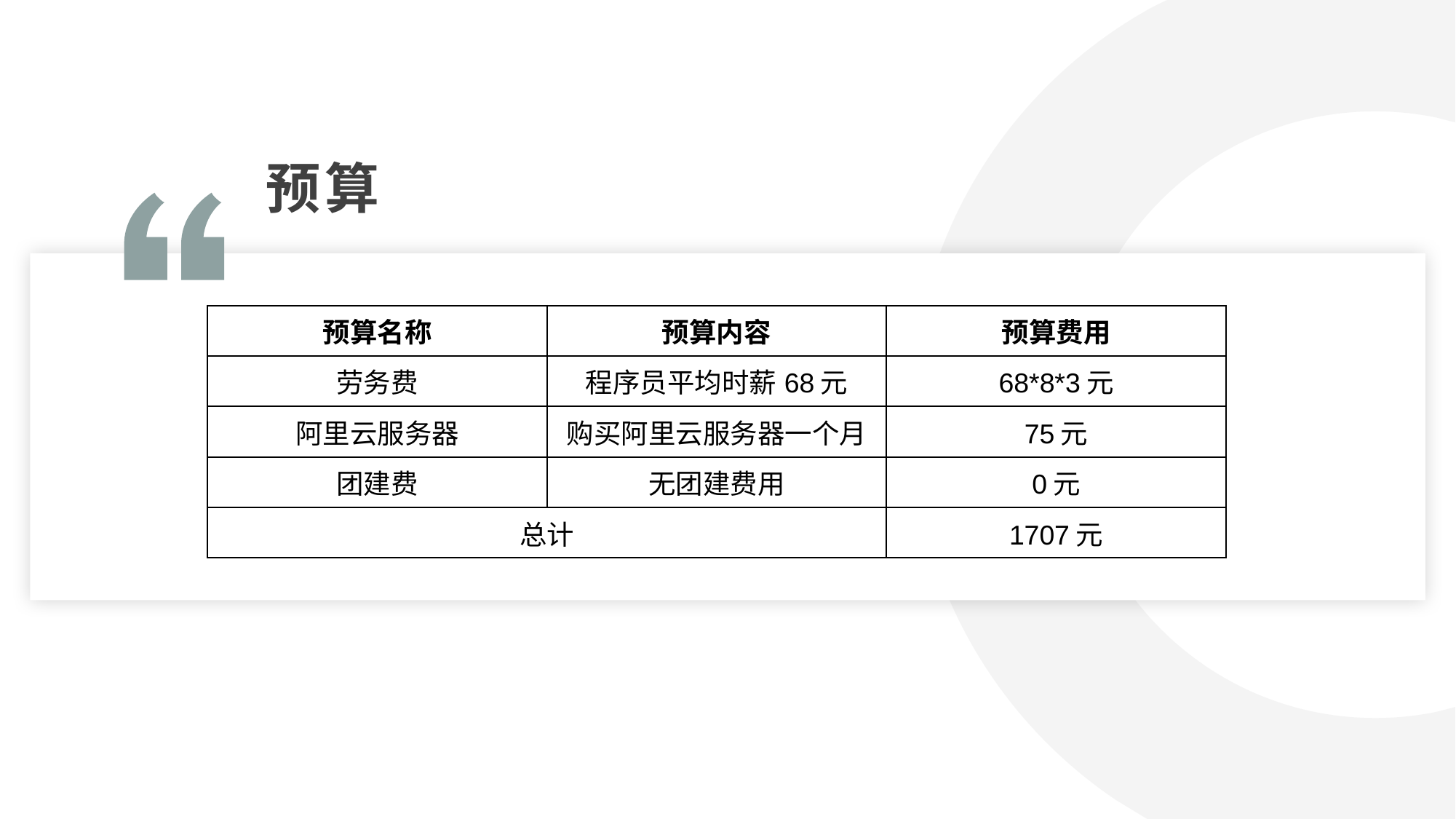

预算

| 预算名称 | 预算内容 | 预算费用 |
| --- | --- | --- |
| 劳务费 | 程序员平均时薪68元 | 68\*8\*3元 |
| 阿里云服务器 | 购买阿里云服务器一个月 | 75元 |
| 团建费 | 无团建费用 | 0元 |
| 总计 |  | 1707元 |